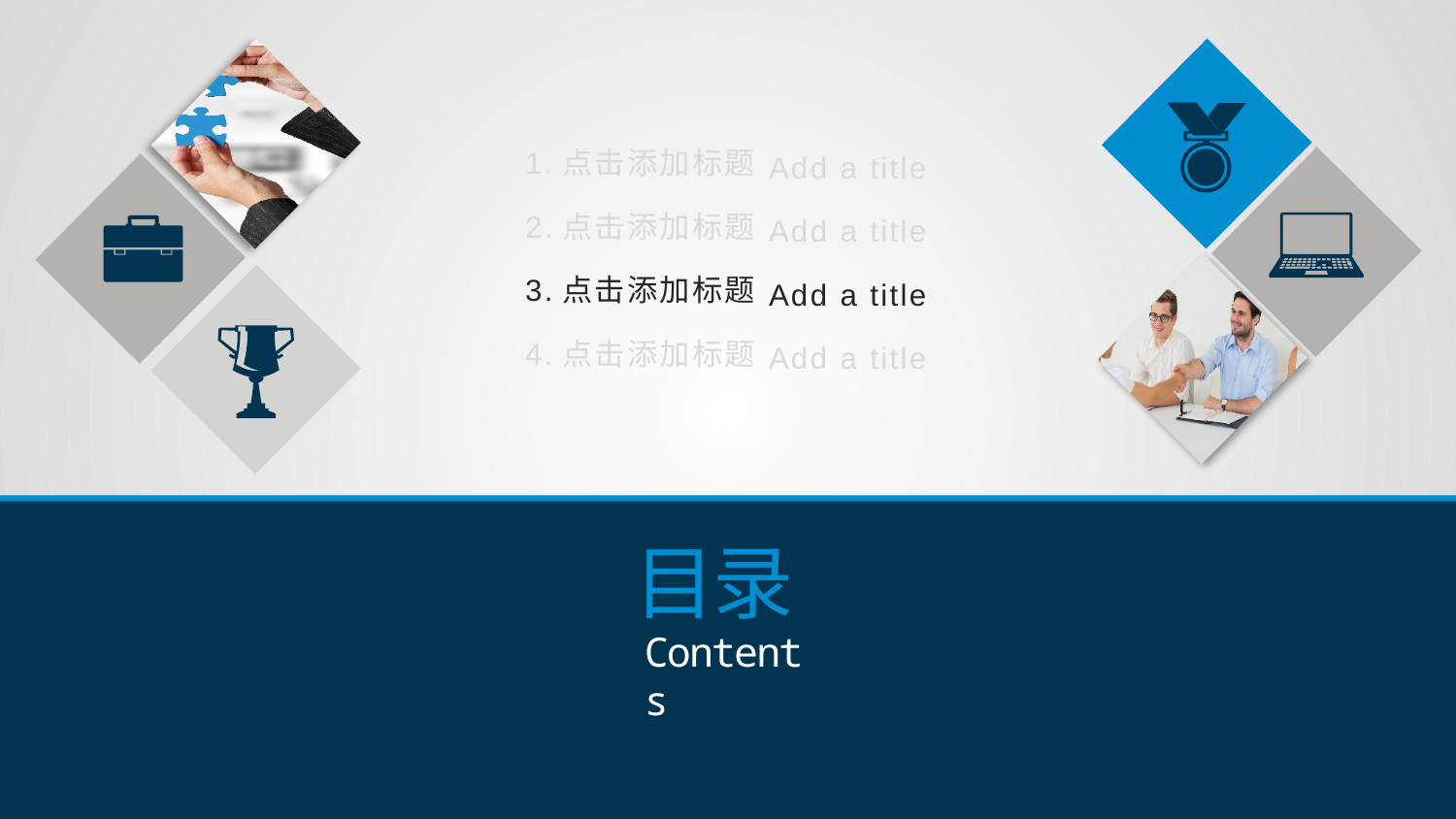

1.点击添加标题
Add a title

2.点击添加标题
Add a title

3.点击添加标题
Add a title

4.点击添加标题
Add a title

目录
Contents